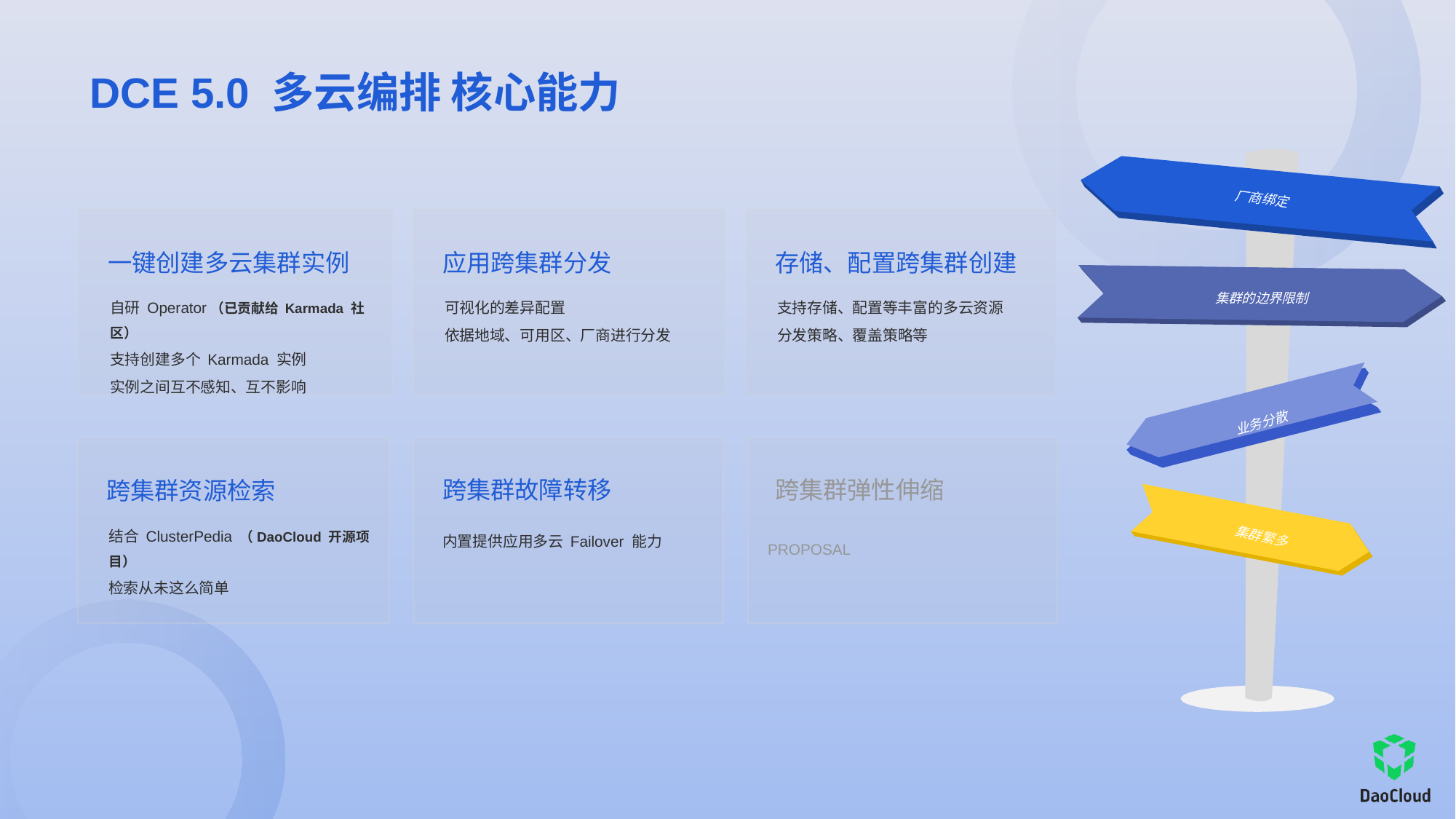

# DCE 5.0 多云编排 核心能力

厂商绑定

一键创建多云集群实例
自研 Operator（已贡献给 Karmada 社区）
支持创建多个 Karmada 实例
实例之间互不感知、互不影响

应用跨集群分发
可视化的差异配置
依据地域、可用区、厂商进行分发

存储、配置跨集群创建
支持存储、配置等丰富的多云资源
分发策略、覆盖策略等

集群的边界限制

业务分散

跨集群资源检索
结合 ClusterPedia （DaoCloud 开源项目）
检索从未这么简单

跨集群故障转移
内置提供应用多云 Failover 能力

跨集群弹性伸缩
PROPOSAL

集群繁多

25